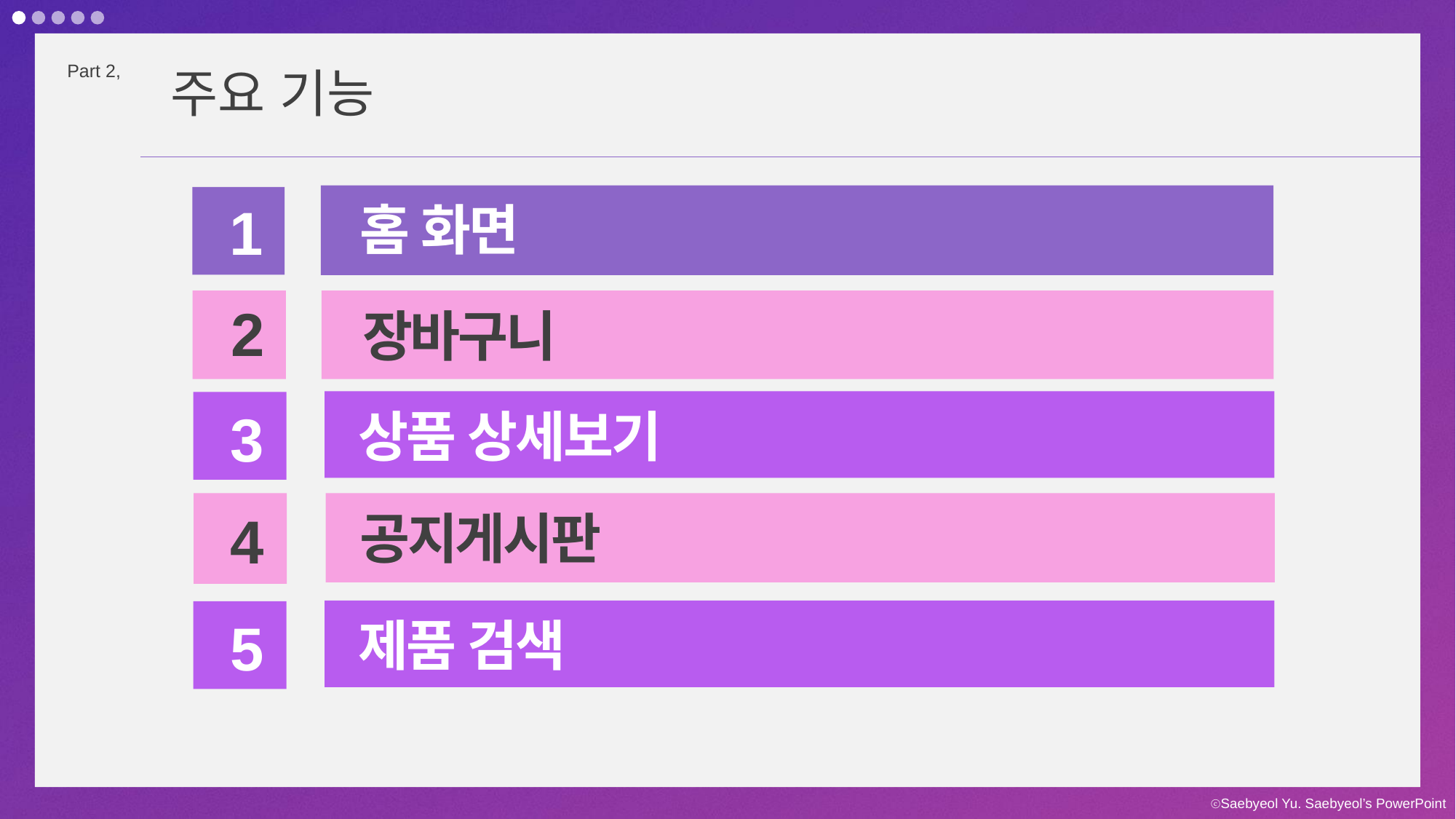

Part 2,
주요 기능

1
홈 화면

2
장바구니

3
상품 상세보기

4
공지게시판

5
제품 검색